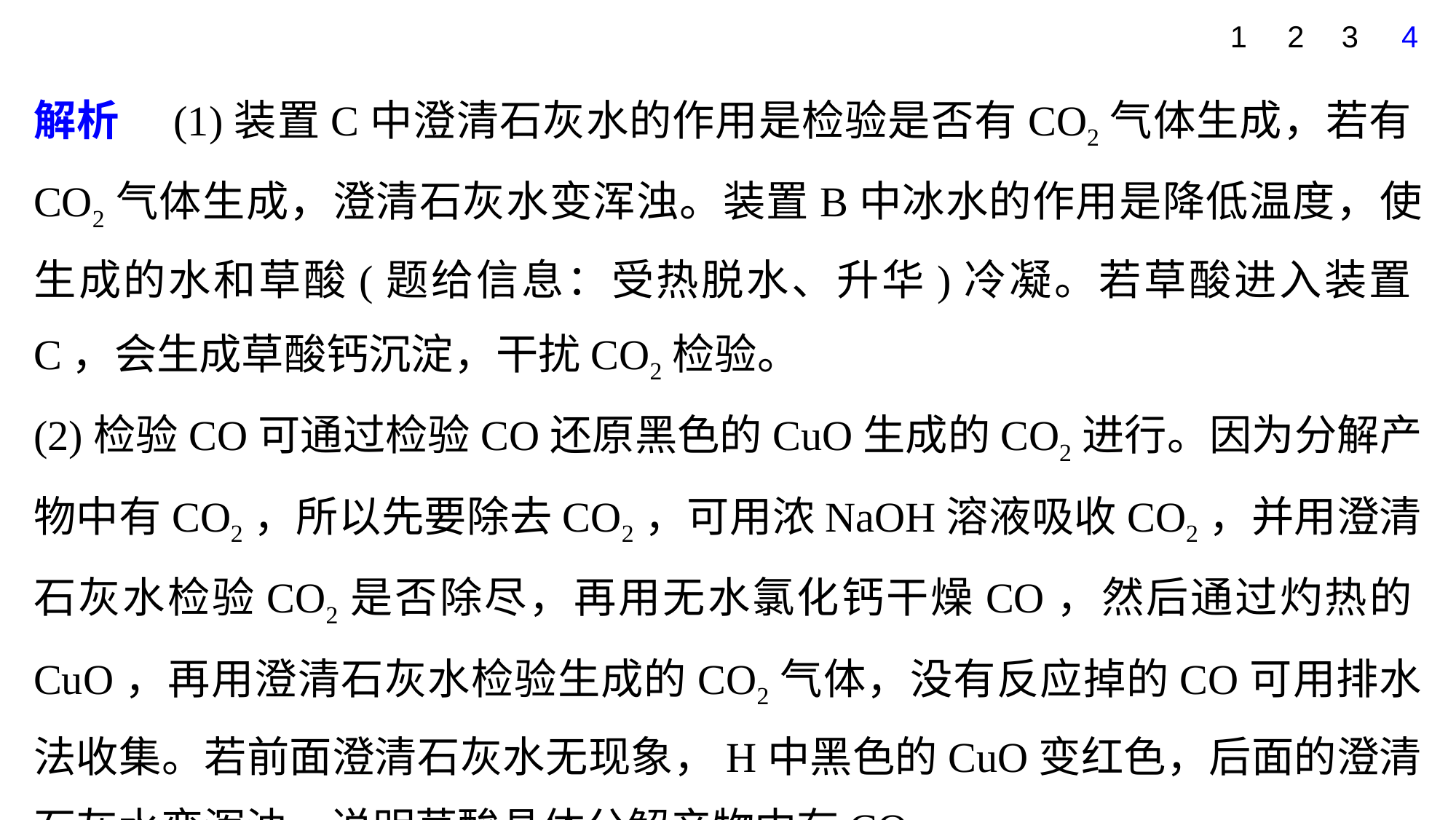

1
2
3
4
解析　(1)装置C中澄清石灰水的作用是检验是否有CO2气体生成，若有CO2气体生成，澄清石灰水变浑浊。装置B中冰水的作用是降低温度，使生成的水和草酸(题给信息：受热脱水、升华)冷凝。若草酸进入装置C，会生成草酸钙沉淀，干扰CO2检验。
(2)检验CO可通过检验CO还原黑色的CuO生成的CO2进行。因为分解产物中有CO2，所以先要除去CO2，可用浓NaOH溶液吸收CO2，并用澄清石灰水检验CO2是否除尽，再用无水氯化钙干燥CO，然后通过灼热的CuO，再用澄清石灰水检验生成的CO2气体，没有反应掉的CO可用排水法收集。若前面澄清石灰水无现象，H中黑色的CuO变红色，后面的澄清石灰水变浑浊，说明草酸晶体分解产物中有CO。